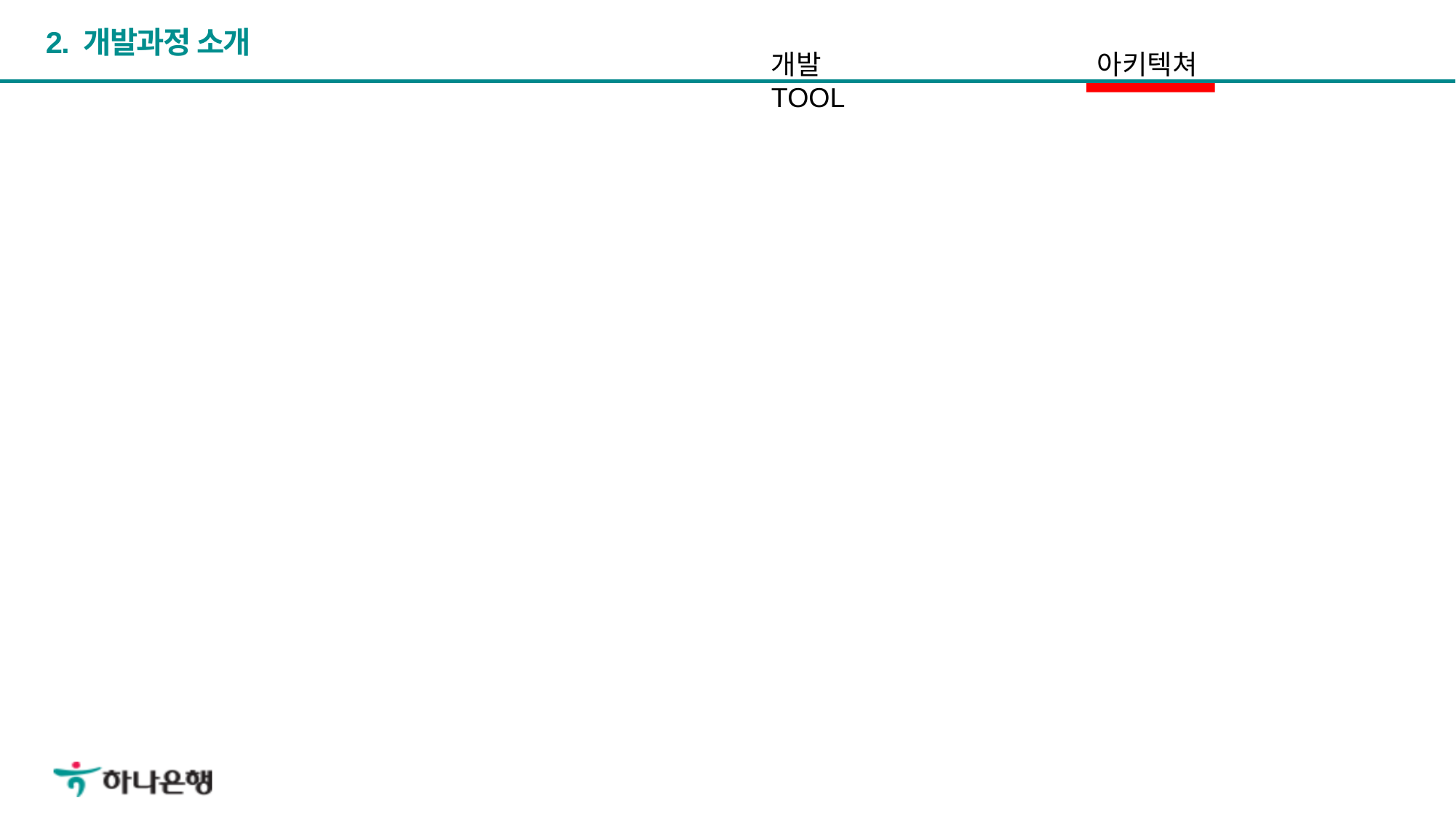

# 2. 개발과정 소개
개발 TOOL
아키텍쳐